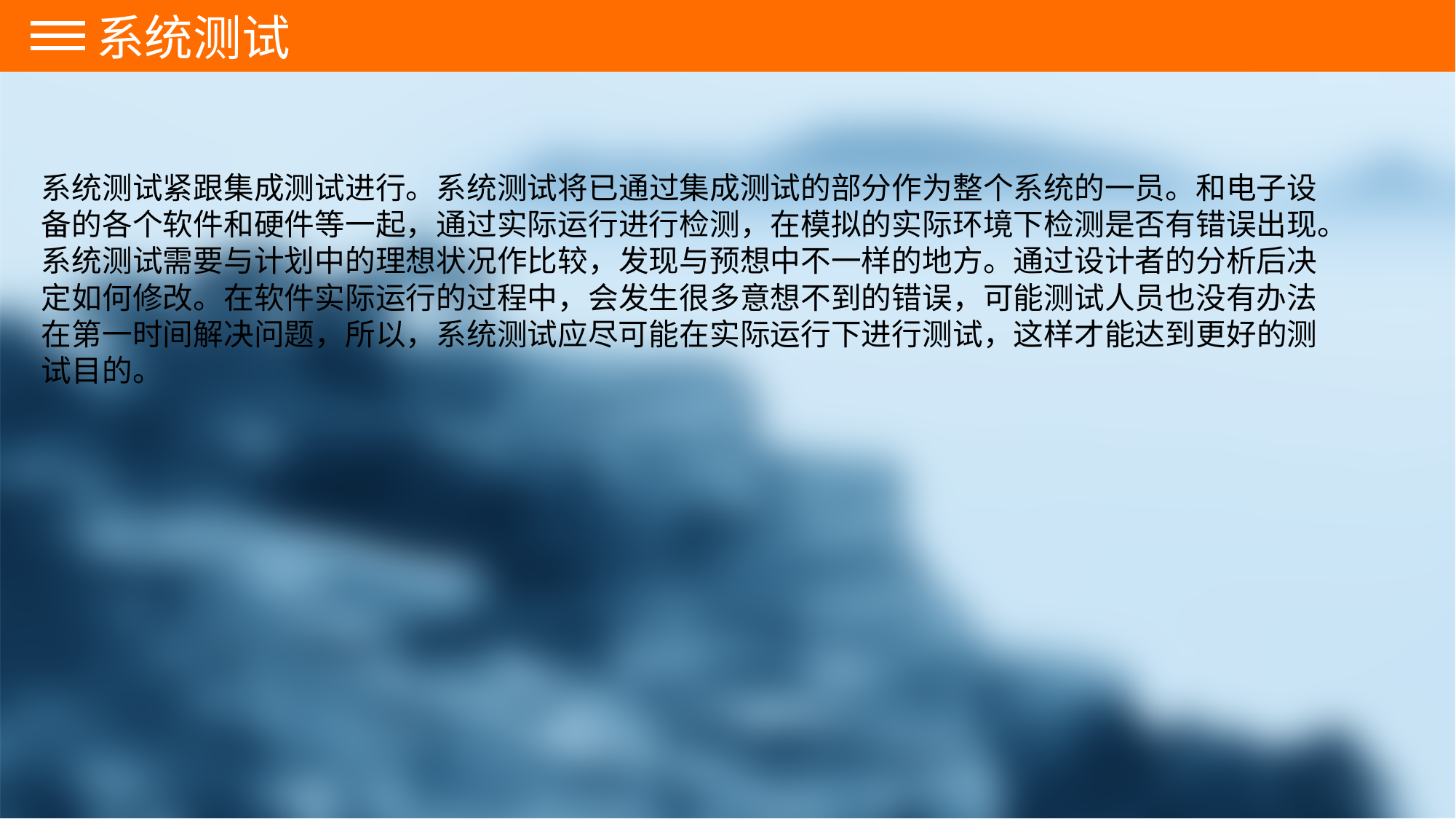

系统测试
系统测试紧跟集成测试进行。系统测试将已通过集成测试的部分作为整个系统的一员。和电子设备的各个软件和硬件等一起，通过实际运行进行检测，在模拟的实际环境下检测是否有错误出现。系统测试需要与计划中的理想状况作比较，发现与预想中不一样的地方。通过设计者的分析后决定如何修改。在软件实际运行的过程中，会发生很多意想不到的错误，可能测试人员也没有办法在第一时间解决问题，所以，系统测试应尽可能在实际运行下进行测试，这样才能达到更好的测试目的。